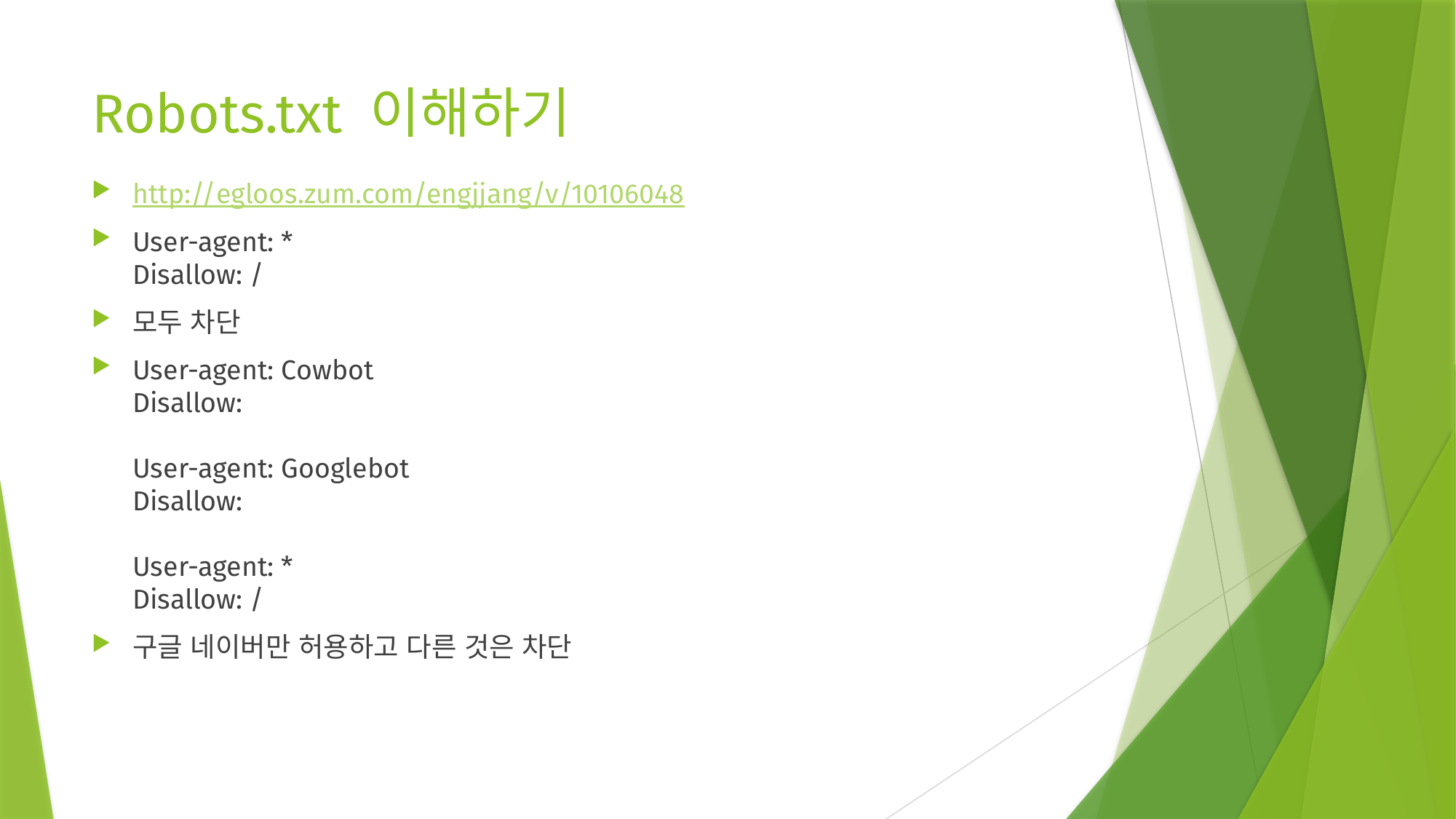

# Robots.txt 이해하기
http://egloos.zum.com/engjjang/v/10106048
User-agent: * 
Disallow: /
모두 차단
User-agent: Cowbot
Disallow:
User-agent: Googlebot
Disallow:
User-agent: *
Disallow: /
구글 네이버만 허용하고 다른 것은 차단